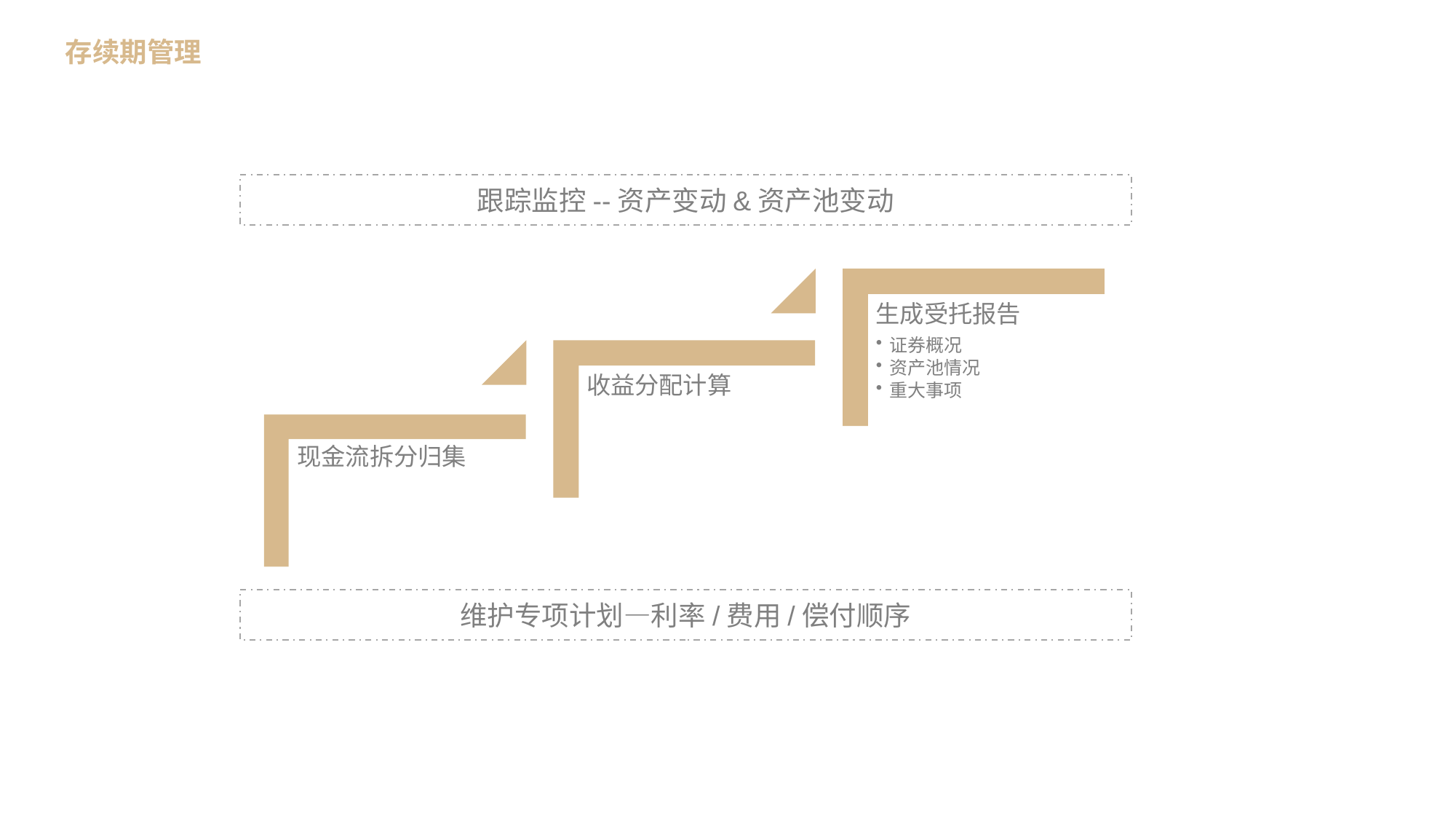

存续期管理
跟踪监控--资产变动&资产池变动
现金流拆分归集
收益分配计算
生成受托报告
证券概况
资产池情况
重大事项

维护专项计划—利率/费用/偿付顺序